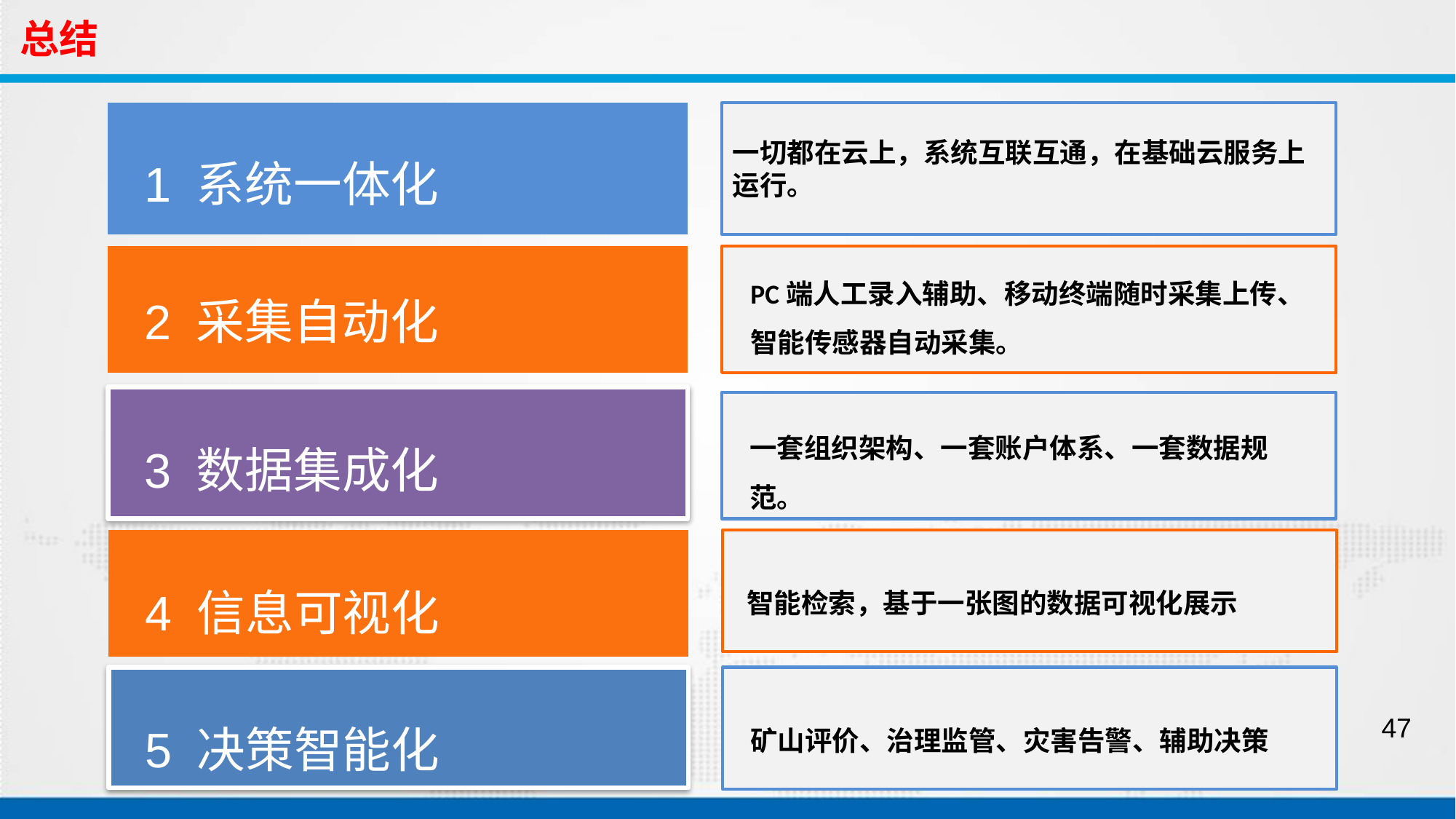

总结

一切都在云上，系统互联互通，在基础云服务上运行。
1 系统一体化

PC端人工录入辅助、移动终端随时采集上传、智能传感器自动采集。
2 采集自动化

3 数据集成化
一套组织架构、一套账户体系、一套数据规范。

4 信息可视化
智能检索，基于一张图的数据可视化展示

5 决策智能化
矿山评价、治理监管、灾害告警、辅助决策
47